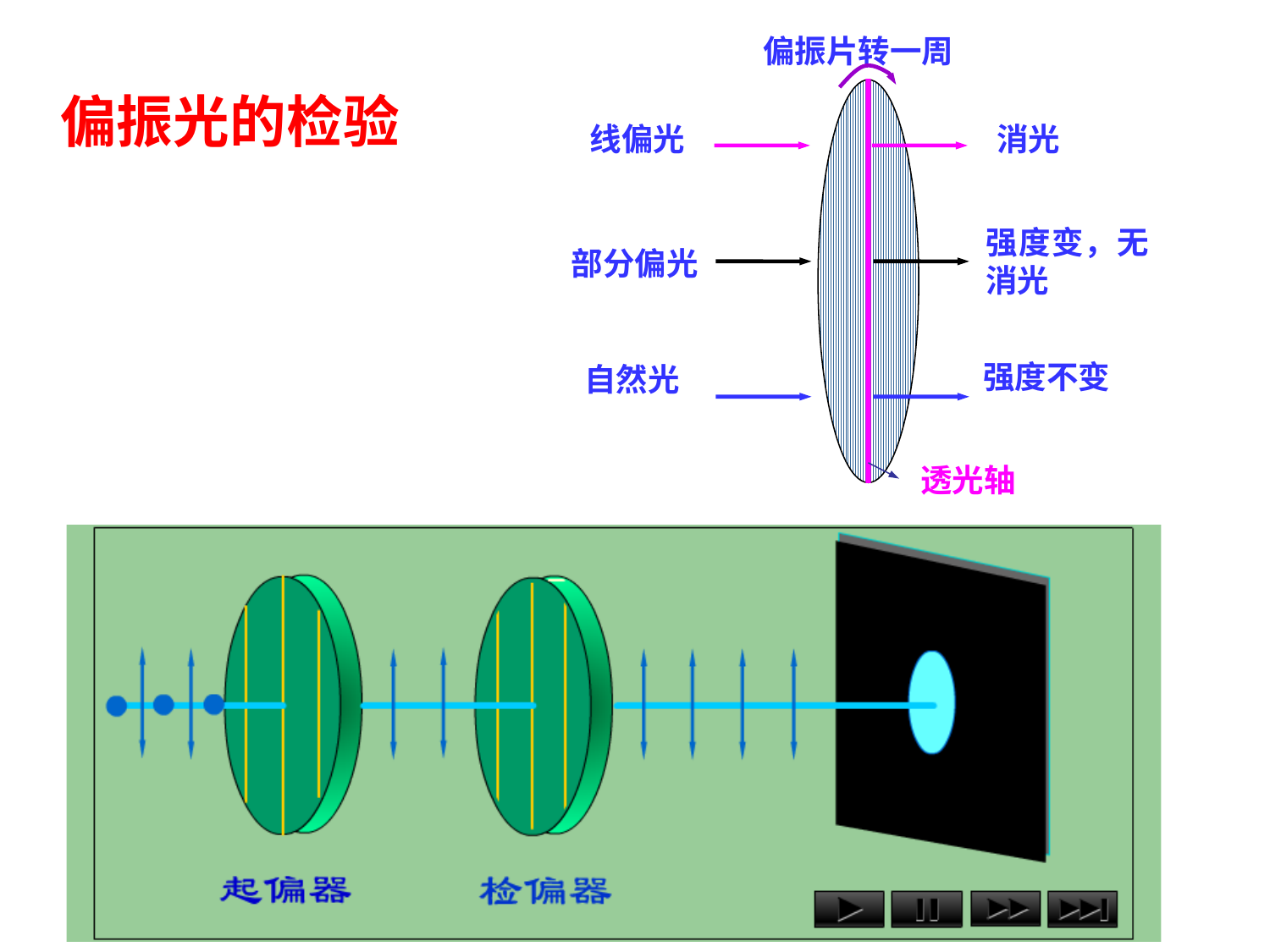

偏振片转一周

线偏光

强度变，无消光
部分偏光

强度不变
自然光

消光
透光轴

偏振光的检验